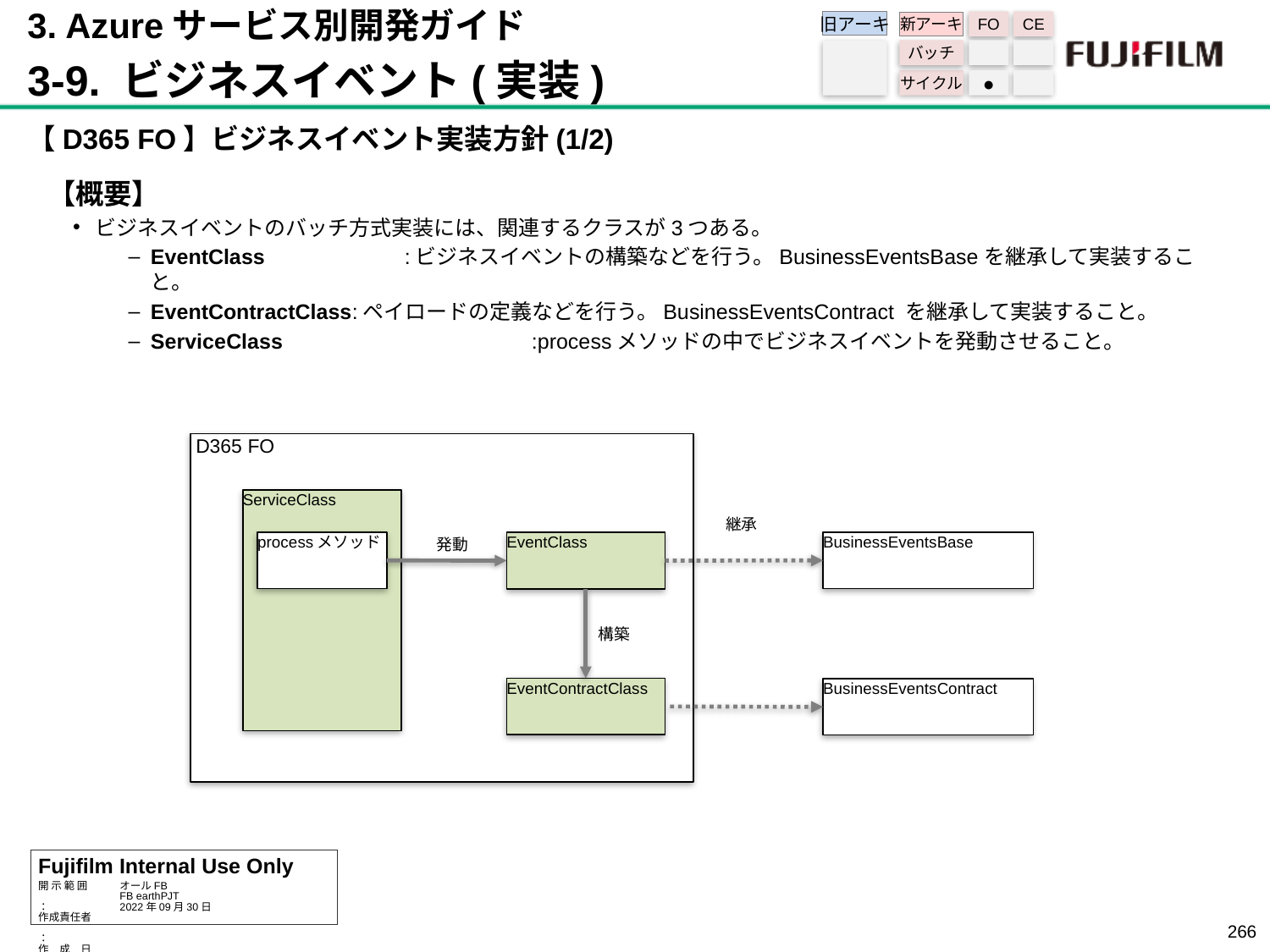

3. Azureサービス別開発ガイド
3-9. ビジネスイベント(実装)
旧アーキ
FO
CE
新アーキ
バッチ

サイクル
●

【D365 FO】ビジネスイベント実装方針(1/2)

【概要】
ビジネスイベントのバッチ方式実装には、関連するクラスが3つある。
EventClass		:ビジネスイベントの構築などを行う。BusinessEventsBaseを継承して実装すること。
EventContractClass:ペイロードの定義などを行う。BusinessEventsContract を継承して実装すること。
ServiceClass		:processメソッドの中でビジネスイベントを発動させること。

 D365 FO
ServiceClass
継承
発動
processメソッド
BusinessEventsBase
EventClass
構築
EventContractClass
BusinessEventsContract
266